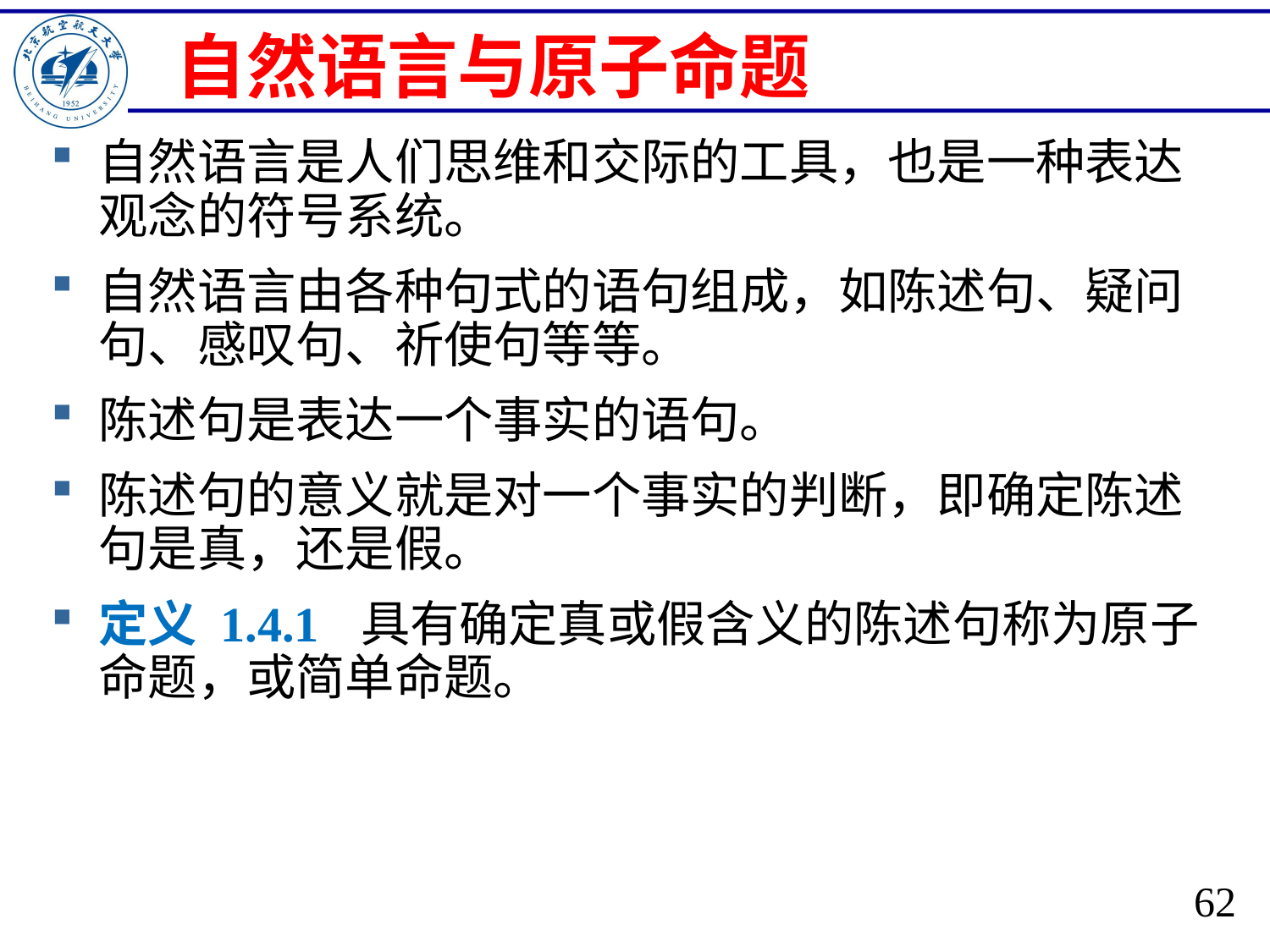

# 自然语言与原子命题
自然语言是人们思维和交际的工具，也是一种表达观念的符号系统。
自然语言由各种句式的语句组成，如陈述句、疑问句、感叹句、祈使句等等。
陈述句是表达一个事实的语句。
陈述句的意义就是对一个事实的判断，即确定陈述句是真，还是假。
定义 1.4.1 具有确定真或假含义的陈述句称为原子命题，或简单命题。